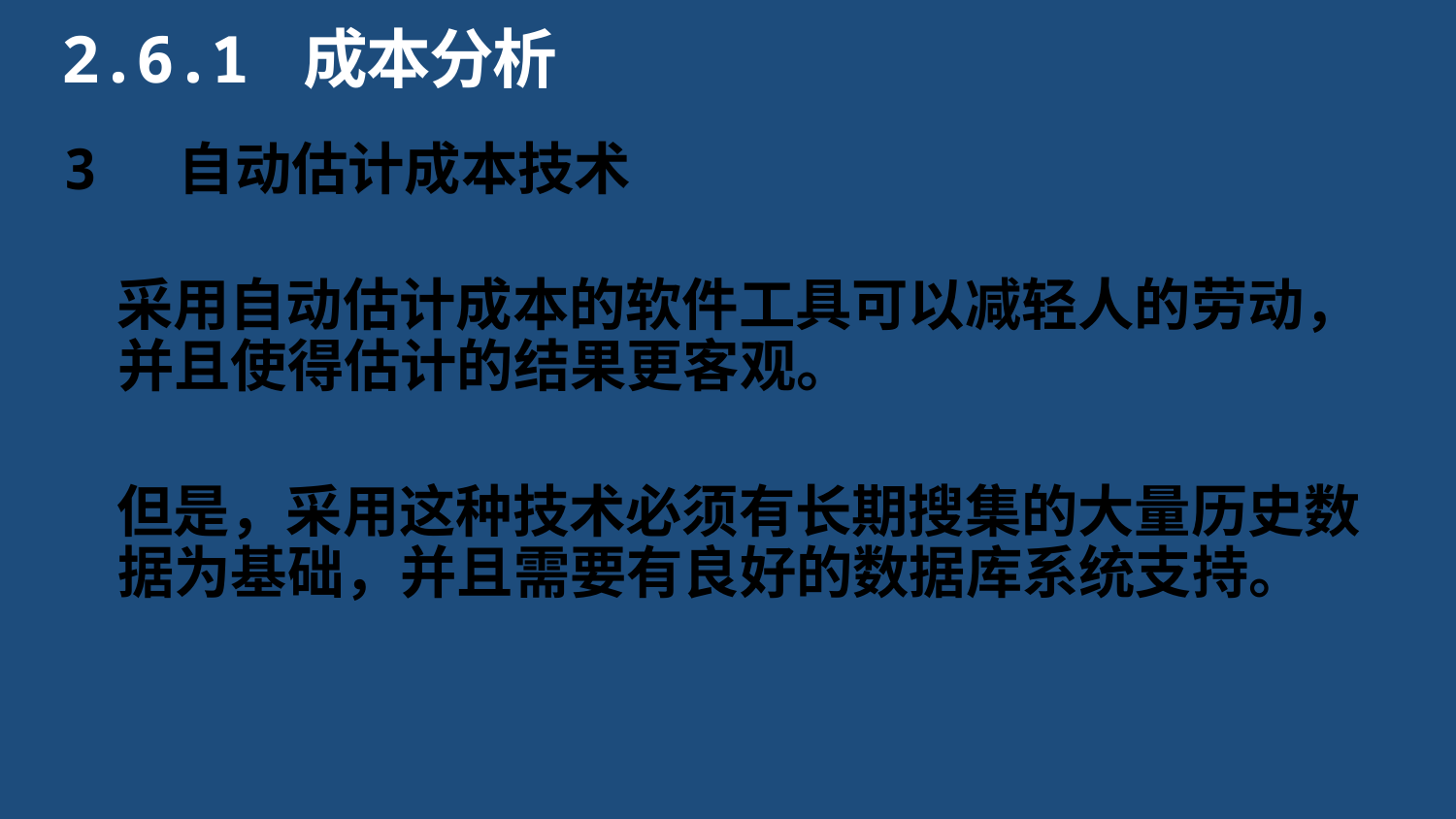

2.6.1 成本分析
3  自动估计成本技术

采用自动估计成本的软件工具可以减轻人的劳动，并且使得估计的结果更客观。

但是，采用这种技术必须有长期搜集的大量历史数据为基础，并且需要有良好的数据库系统支持。